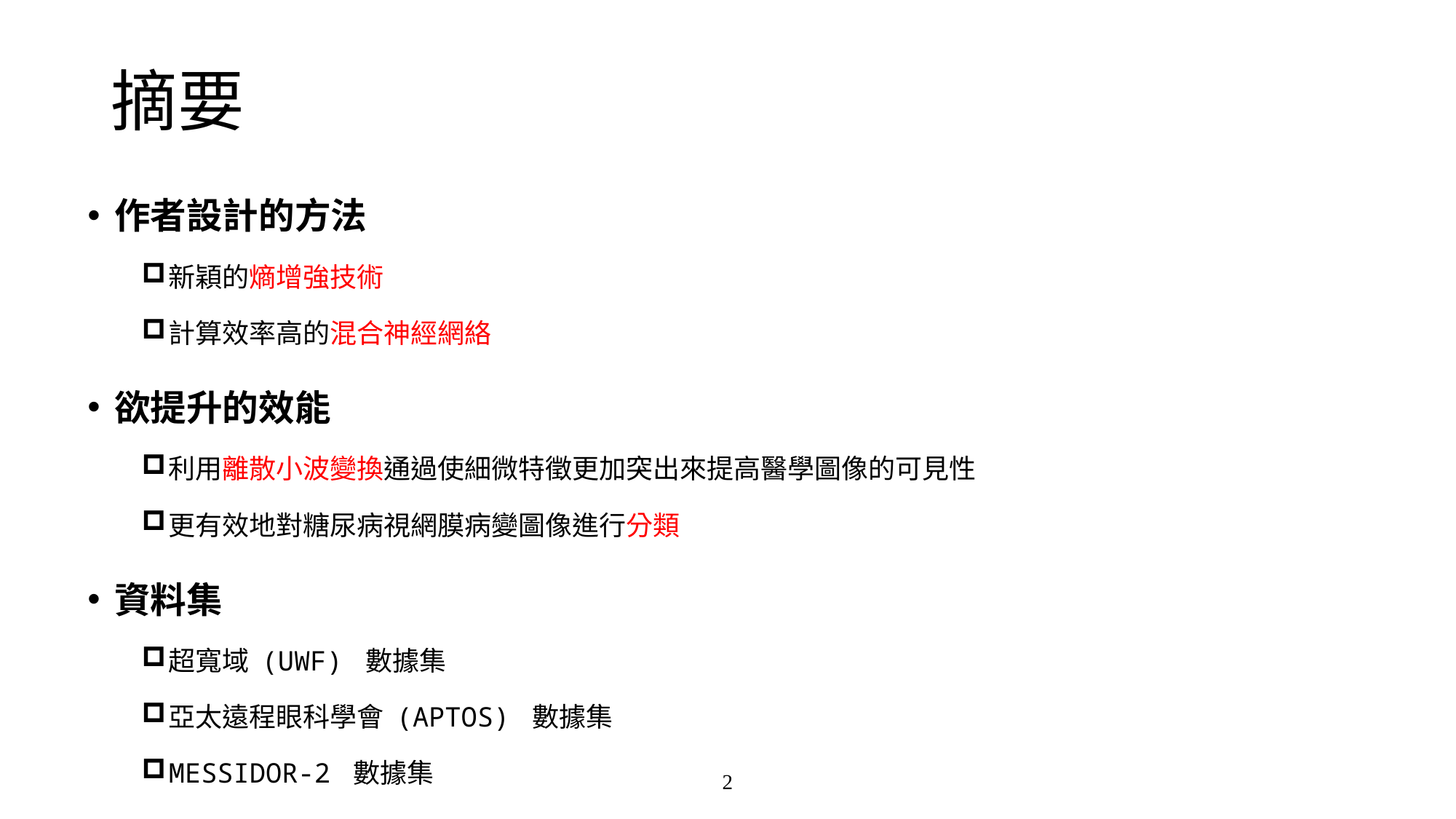

# 摘要
作者設計的方法
新穎的熵增強技術
計算效率高的混合神經網絡
欲提升的效能
利用離散小波變換通過使細微特徵更加突出來提高醫學圖像的可見性
更有效地對糖尿病視網膜病變圖像進行分類
資料集
超寬域 (UWF) 數據集
亞太遠程眼科學會 (APTOS) 數據集
MESSIDOR-2 數據集
2